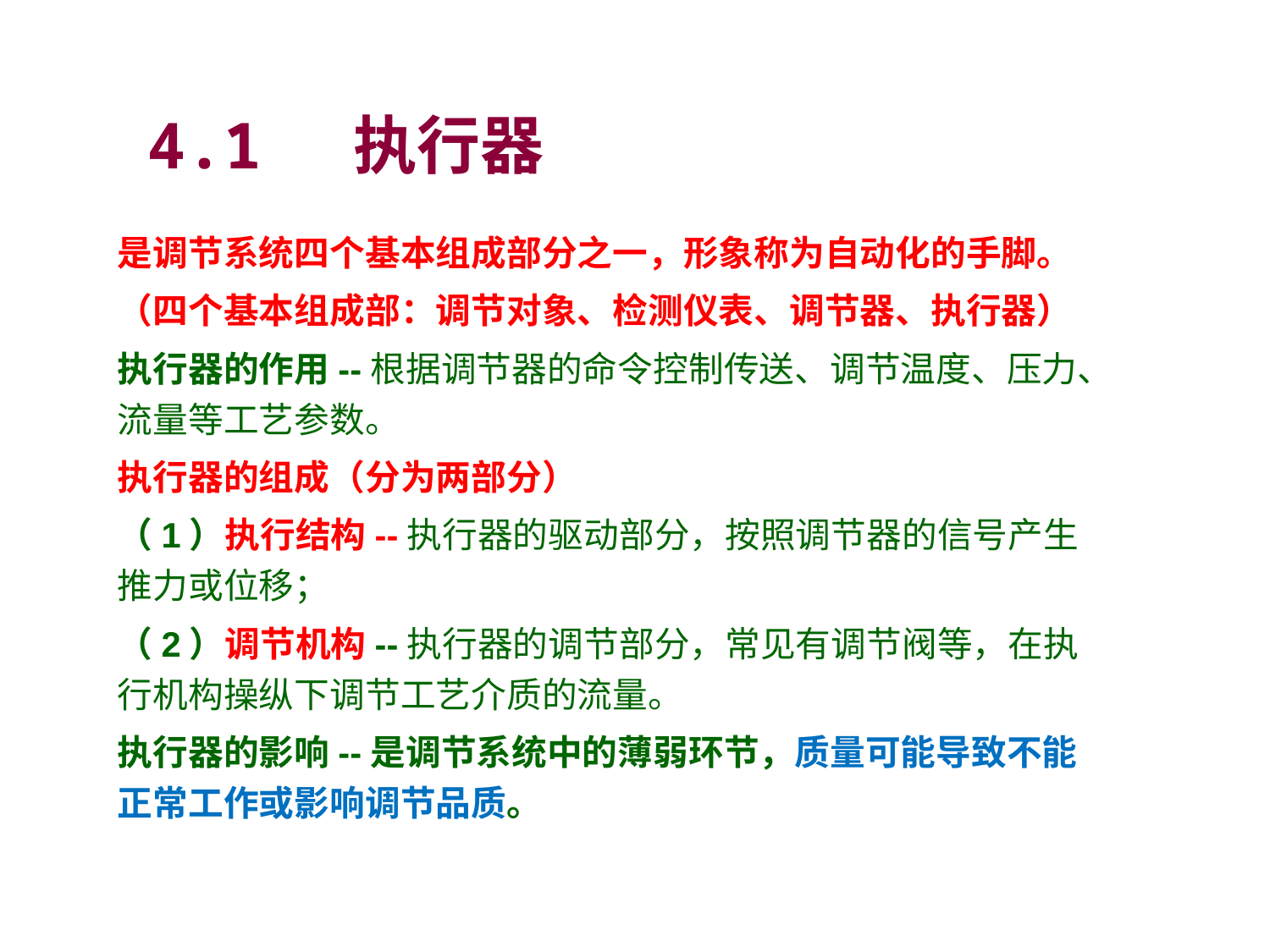

# 4.1  执行器
是调节系统四个基本组成部分之一，形象称为自动化的手脚。
（四个基本组成部：调节对象、检测仪表、调节器、执行器）
执行器的作用--根据调节器的命令控制传送、调节温度、压力、流量等工艺参数。
执行器的组成（分为两部分）
（1）执行结构--执行器的驱动部分，按照调节器的信号产生推力或位移；
（2）调节机构--执行器的调节部分，常见有调节阀等，在执行机构操纵下调节工艺介质的流量。
执行器的影响--是调节系统中的薄弱环节，质量可能导致不能正常工作或影响调节品质。